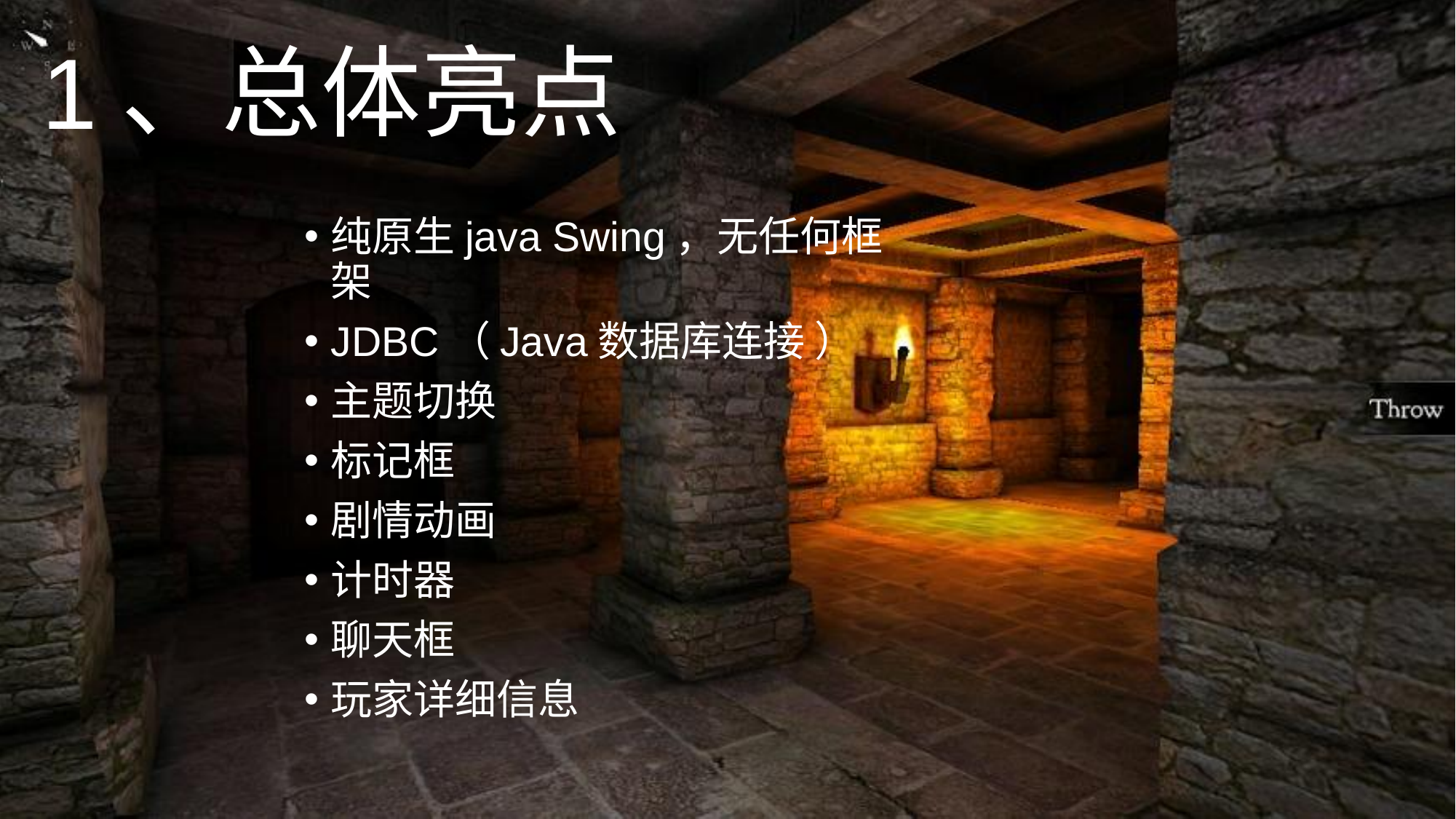

# 1、总体亮点
纯原生java Swing，无任何框架
JDBC（Java数据库连接 ）
主题切换
标记框
剧情动画
计时器
聊天框
玩家详细信息